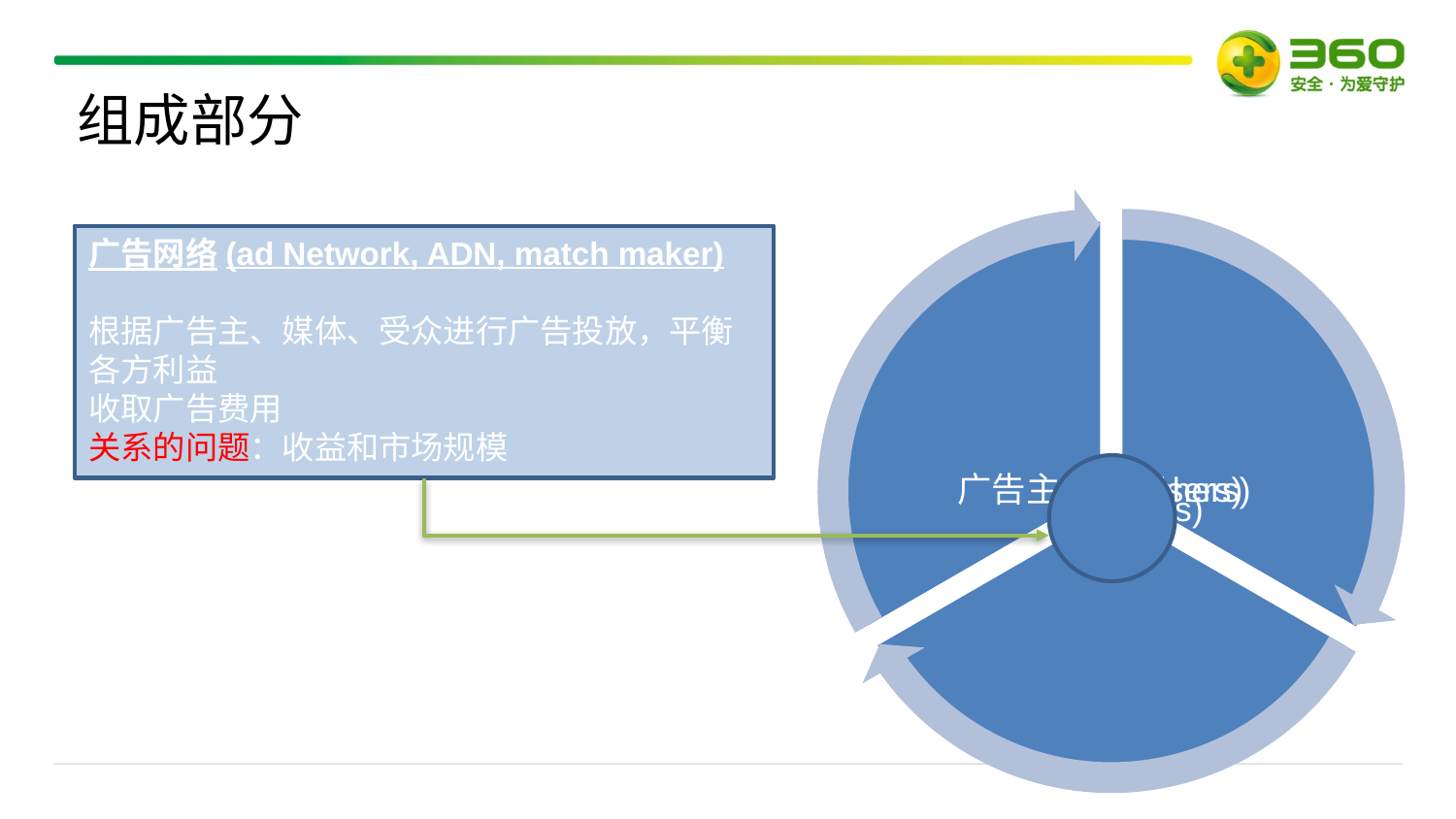

组成部分
媒体(publishers)
受众(users)
广告主(adertisers)
广告网络(ad Network, ADN, match maker)

根据广告主、媒体、受众进行广告投放，平衡各方利益
收取广告费用
关系的问题：收益和市场规模